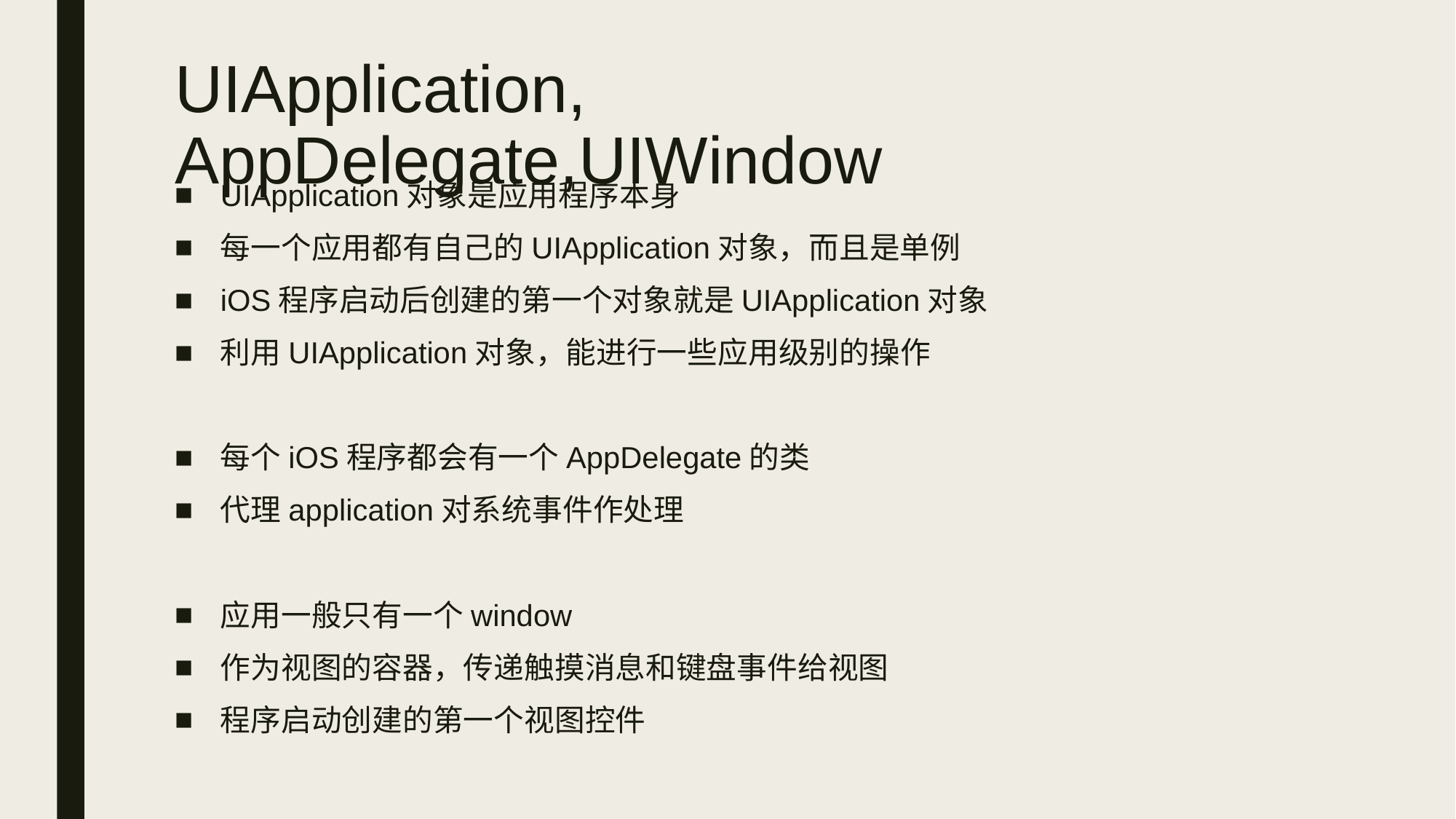

# UIApplication, AppDelegate,UIWindow
UIApplication对象是应用程序本身
每一个应用都有自己的UIApplication对象，而且是单例
iOS程序启动后创建的第一个对象就是UIApplication对象
利用UIApplication对象，能进行一些应用级别的操作

每个iOS程序都会有一个AppDelegate的类
代理application对系统事件作处理

应用一般只有一个window
作为视图的容器，传递触摸消息和键盘事件给视图
程序启动创建的第一个视图控件